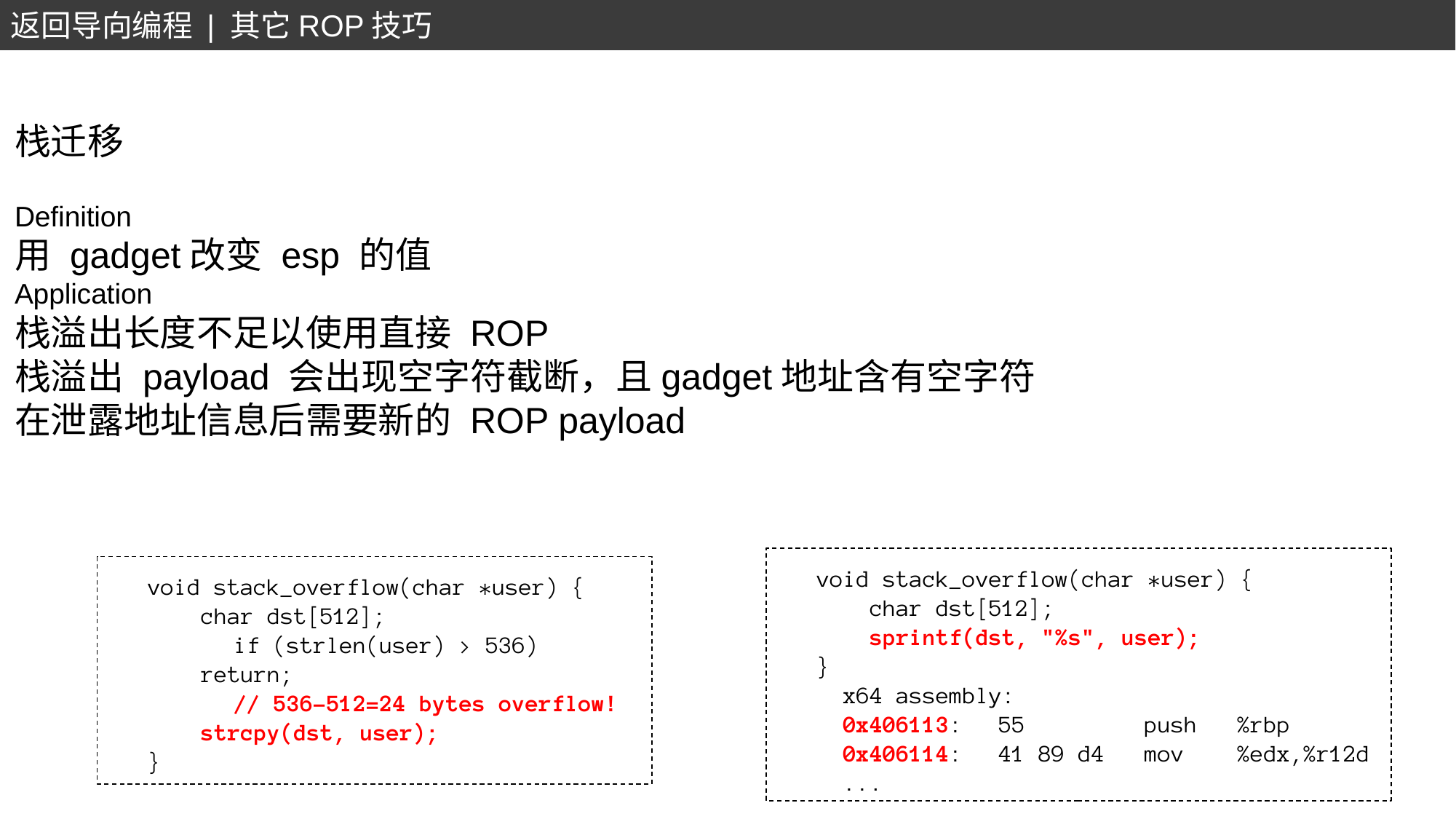

返回导向编程 | 其它ROP技巧
栈迁移
Definition
用 gadget改变 esp 的值
Application
栈溢出长度不足以使用直接 ROP
栈溢出 payload 会出现空字符截断，且gadget地址含有空字符
在泄露地址信息后需要新的 ROP payload
void stack_overflow(char *user) {
    char dst[512];
    sprintf(dst, "%s", user);
}
  x64 assembly:
  0x406113:	55         push   %rbp
  0x406114:	41 89 d4   mov    %edx,%r12d
  ...
void stack_overflow(char *user) {
    char dst[512];
	 if (strlen(user) > 536)
    return;
 // 536-512=24 bytes overflow!
    strcpy(dst, user);
}